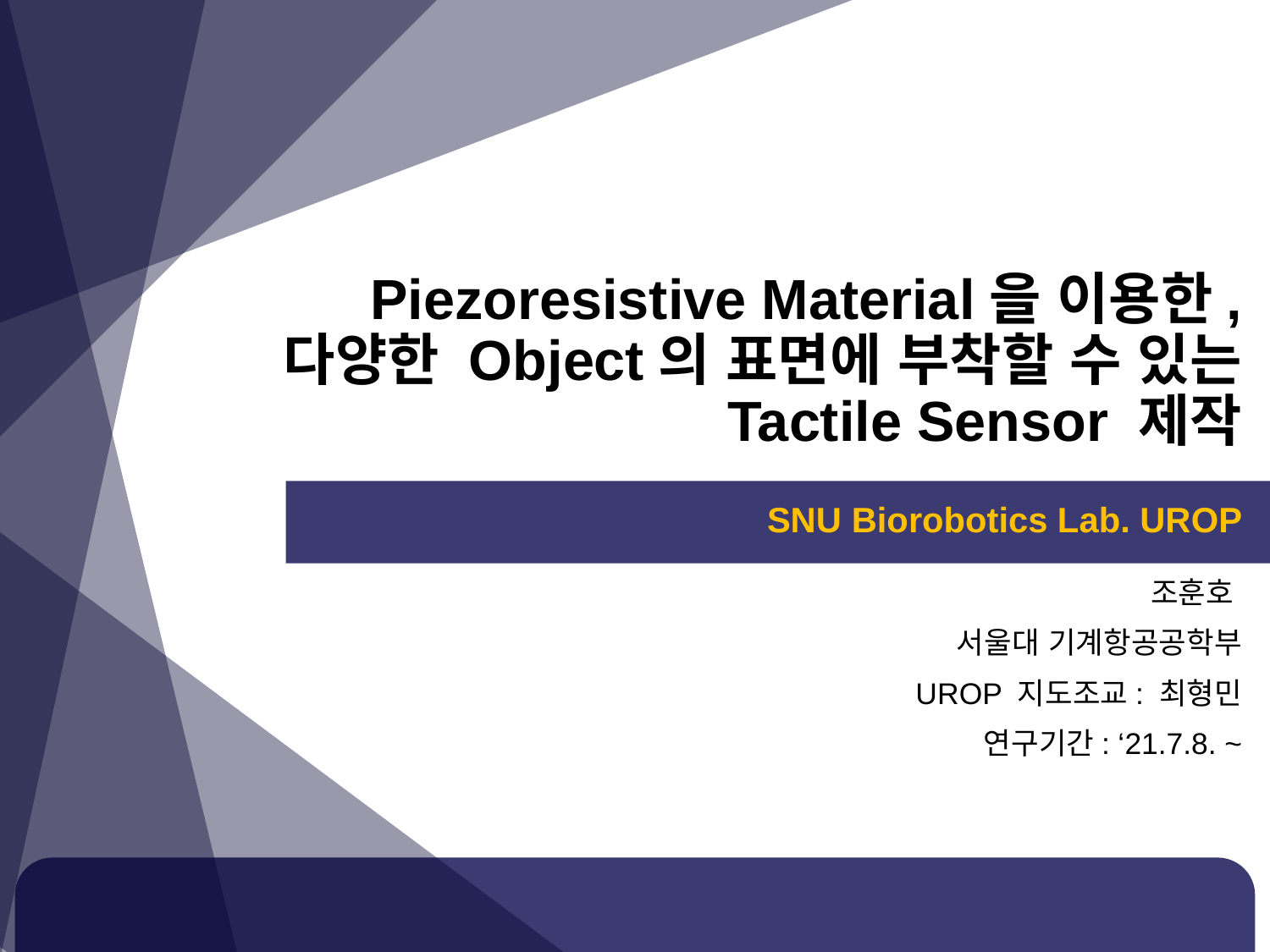

# Piezoresistive Material을 이용한, 다양한 Object의 표면에 부착할 수 있는 Tactile Sensor 제작
SNU Biorobotics Lab. UROP
조훈호
서울대 기계항공공학부
UROP 지도조교: 최형민
연구기간: ‘21.7.8. ~